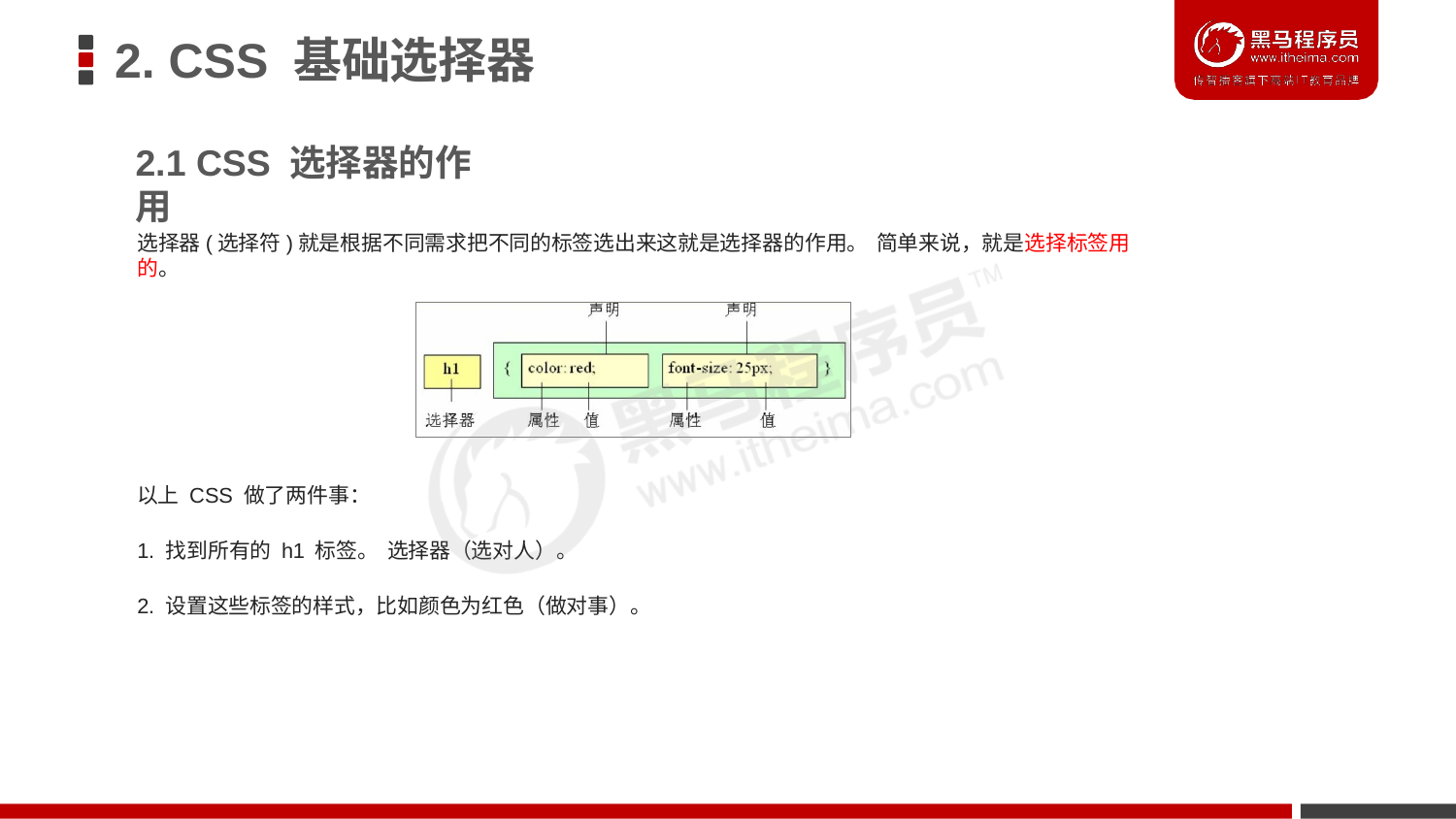

# 2. CSS 基础选择器
2.1 CSS 选择器的作用

选择器(选择符)就是根据不同需求把不同的标签选出来这就是选择器的作用。 简单来说，就是选择标签用的。

以上 CSS 做了两件事：

1. 找到所有的 h1 标签。 选择器（选对人）。

2. 设置这些标签的样式，比如颜色为红色（做对事）。